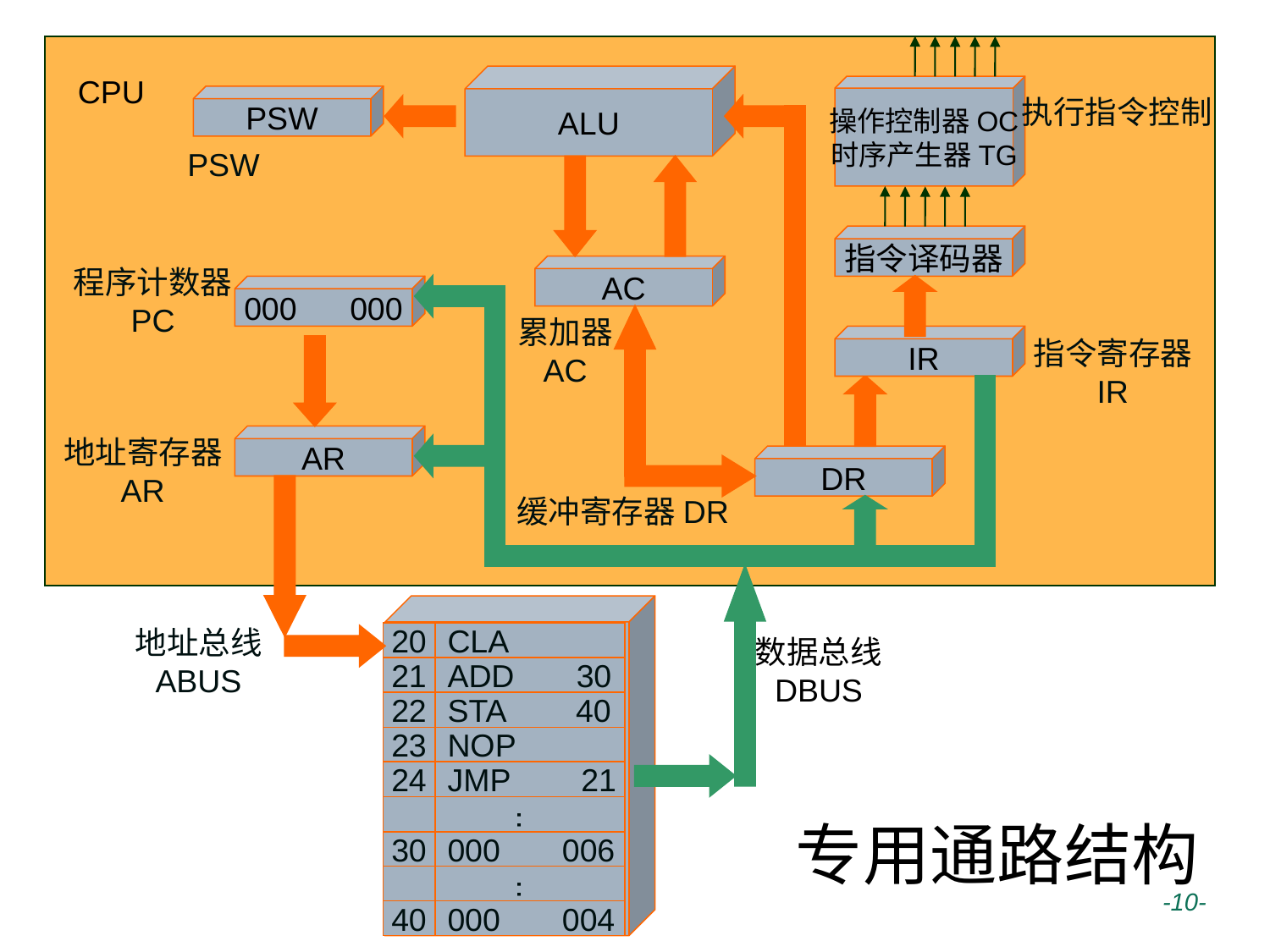

CPU
ALU
操作控制器OC
时序产生器TG
执行指令控制

PSW
PSW

指令译码器
程序计数器
PC
000      000
AC
累加器
AC

IR
指令寄存器
IR

地址寄存器
AR
AR
DR
缓冲寄存器DR

20
CLA
21
ADD       30
22
STA        40
23
NOP
24
JMP        21

…
30
000       006

…
40
000       004
地址总线
ABUS
数据总线
DBUS

专用通路结构
 -10-